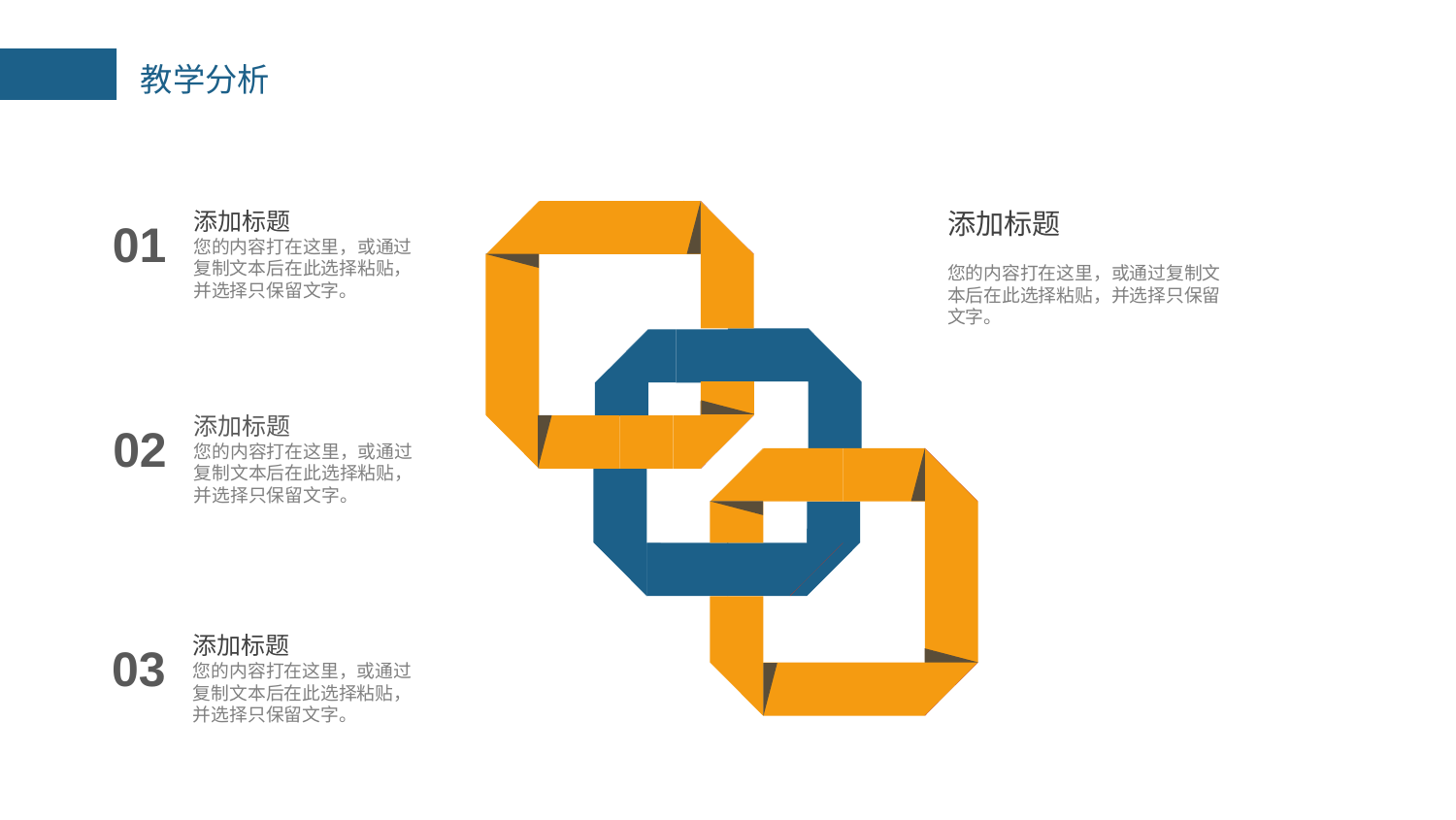

添加标题
您的内容打在这里，或通过复制文本后在此选择粘贴，并选择只保留文字。
添加标题

您的内容打在这里，或通过复制文本后在此选择粘贴，并选择只保留文字。

01

添加标题
您的内容打在这里，或通过复制文本后在此选择粘贴，并选择只保留文字。
02

添加标题
您的内容打在这里，或通过复制文本后在此选择粘贴，并选择只保留文字。
03